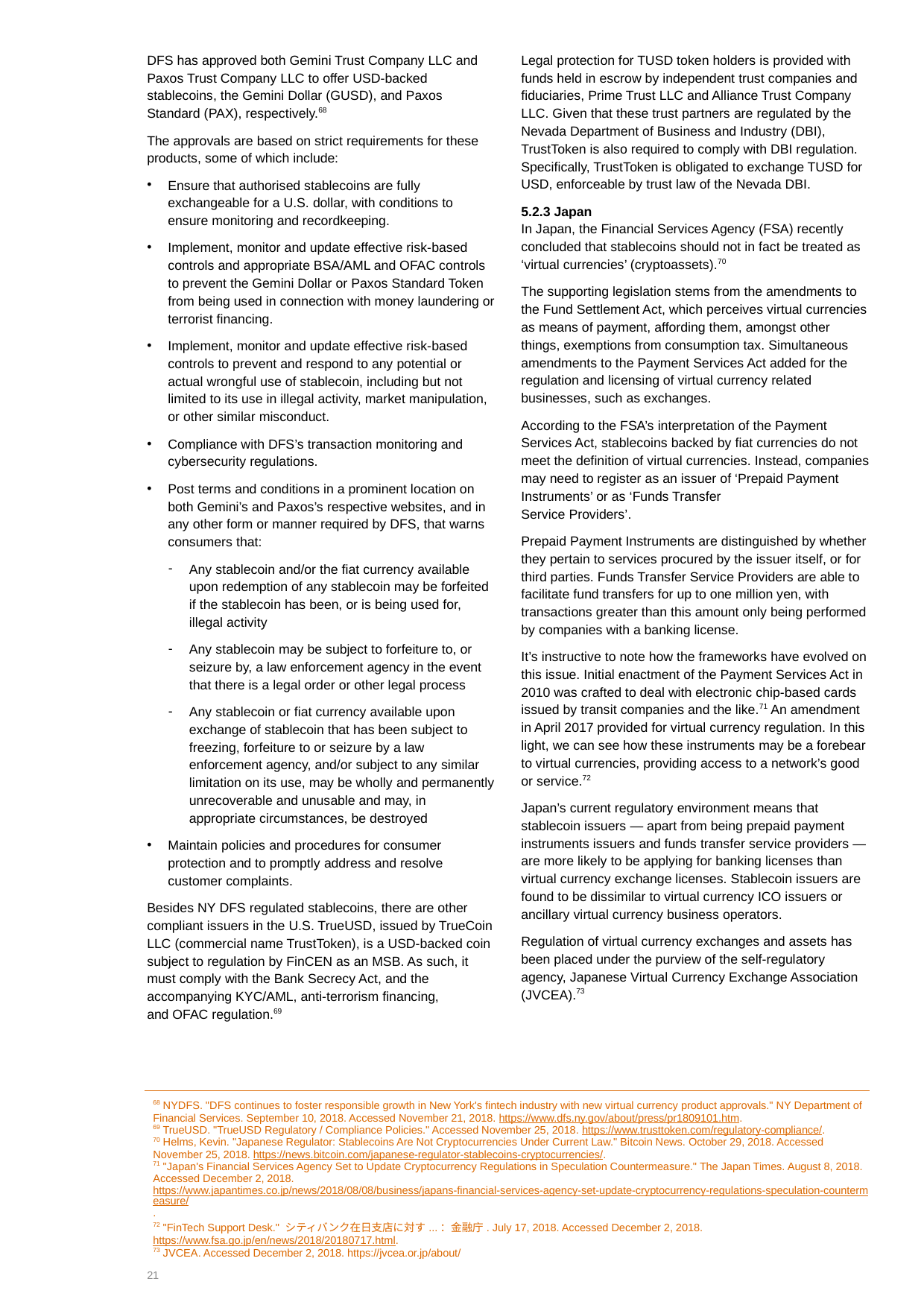

DFS has approved both Gemini Trust Company LLC and Paxos Trust Company LLC to offer USD-backed stablecoins, the Gemini Dollar (GUSD), and Paxos Standard (PAX), respectively.68
The approvals are based on strict requirements for these products, some of which include:
Ensure that authorised stablecoins are fully exchangeable for a U.S. dollar, with conditions to ensure monitoring and recordkeeping.
Implement, monitor and update effective risk-based controls and appropriate BSA/AML and OFAC controls to prevent the Gemini Dollar or Paxos Standard Token from being used in connection with money laundering or terrorist financing.
Implement, monitor and update effective risk-based controls to prevent and respond to any potential or actual wrongful use of stablecoin, including but not limited to its use in illegal activity, market manipulation, or other similar misconduct.
Compliance with DFS’s transaction monitoring and cybersecurity regulations.
Post terms and conditions in a prominent location on both Gemini’s and Paxos’s respective websites, and in any other form or manner required by DFS, that warns consumers that:
Any stablecoin and/or the fiat currency available upon redemption of any stablecoin may be forfeited if the stablecoin has been, or is being used for, illegal activity
Any stablecoin may be subject to forfeiture to, or seizure by, a law enforcement agency in the event that there is a legal order or other legal process
Any stablecoin or fiat currency available upon exchange of stablecoin that has been subject to freezing, forfeiture to or seizure by a law enforcement agency, and/or subject to any similar limitation on its use, may be wholly and permanently unrecoverable and unusable and may, in appropriate circumstances, be destroyed
Maintain policies and procedures for consumer protection and to promptly address and resolve customer complaints.
Besides NY DFS regulated stablecoins, there are other compliant issuers in the U.S. TrueUSD, issued by TrueCoin LLC (commercial name TrustToken), is a USD-backed coin subject to regulation by FinCEN as an MSB. As such, it must comply with the Bank Secrecy Act, and the accompanying KYC/AML, anti-terrorism financing,
and OFAC regulation.69
Legal protection for TUSD token holders is provided with funds held in escrow by independent trust companies and fiduciaries, Prime Trust LLC and Alliance Trust Company LLC. Given that these trust partners are regulated by the Nevada Department of Business and Industry (DBI), TrustToken is also required to comply with DBI regulation. Specifically, TrustToken is obligated to exchange TUSD for USD, enforceable by trust law of the Nevada DBI.
5.2.3 Japan
In Japan, the Financial Services Agency (FSA) recently concluded that stablecoins should not in fact be treated as ‘virtual currencies’ (cryptoassets).70
The supporting legislation stems from the amendments to the Fund Settlement Act, which perceives virtual currencies as means of payment, affording them, amongst other things, exemptions from consumption tax. Simultaneous amendments to the Payment Services Act added for the regulation and licensing of virtual currency related businesses, such as exchanges.
According to the FSA’s interpretation of the Payment Services Act, stablecoins backed by fiat currencies do not meet the definition of virtual currencies. Instead, companies may need to register as an issuer of ‘Prepaid Payment Instruments’ or as ‘Funds Transfer
Service Providers’.
Prepaid Payment Instruments are distinguished by whether they pertain to services procured by the issuer itself, or for third parties. Funds Transfer Service Providers are able to facilitate fund transfers for up to one million yen, with transactions greater than this amount only being performed by companies with a banking license.
It’s instructive to note how the frameworks have evolved on this issue. Initial enactment of the Payment Services Act in 2010 was crafted to deal with electronic chip-based cards issued by transit companies and the like.71 An amendment in April 2017 provided for virtual currency regulation. In this light, we can see how these instruments may be a forebear to virtual currencies, providing access to a network’s good or service.72
Japan’s current regulatory environment means that stablecoin issuers — apart from being prepaid payment instruments issuers and funds transfer service providers — are more likely to be applying for banking licenses than virtual currency exchange licenses. Stablecoin issuers are found to be dissimilar to virtual currency ICO issuers or ancillary virtual currency business operators.
Regulation of virtual currency exchanges and assets has been placed under the purview of the self-regulatory agency, Japanese Virtual Currency Exchange Association (JVCEA).73
| 68 NYDFS. "DFS continues to foster responsible growth in New York's fintech industry with new virtual currency product approvals." NY Department of Financial Services. September 10, 2018. Accessed November 21, 2018. https://www.dfs.ny.gov/about/press/pr1809101.htm. 69 TrueUSD. "TrueUSD Regulatory / Compliance Policies." Accessed November 25, 2018. https://www.trusttoken.com/regulatory-compliance/. 70 Helms, Kevin. "Japanese Regulator: Stablecoins Are Not Cryptocurrencies Under Current Law." Bitcoin News. October 29, 2018. Accessed November 25, 2018. https://news.bitcoin.com/japanese-regulator-stablecoins-cryptocurrencies/. 71 "Japan's Financial Services Agency Set to Update Cryptocurrency Regulations in Speculation Countermeasure." The Japan Times. August 8, 2018. Accessed December 2, 2018. https://www.japantimes.co.jp/news/2018/08/08/business/japans-financial-services-agency-set-update-cryptocurrency-regulations-speculation-countermeasure/. 72 "FinTech Support Desk." シティバンク在日支店に対す...：金融庁. July 17, 2018. Accessed December 2, 2018. https://www.fsa.go.jp/en/news/2018/20180717.html. 73 JVCEA. Accessed December 2, 2018. https://jvcea.or.jp/about/ |
| --- |
21